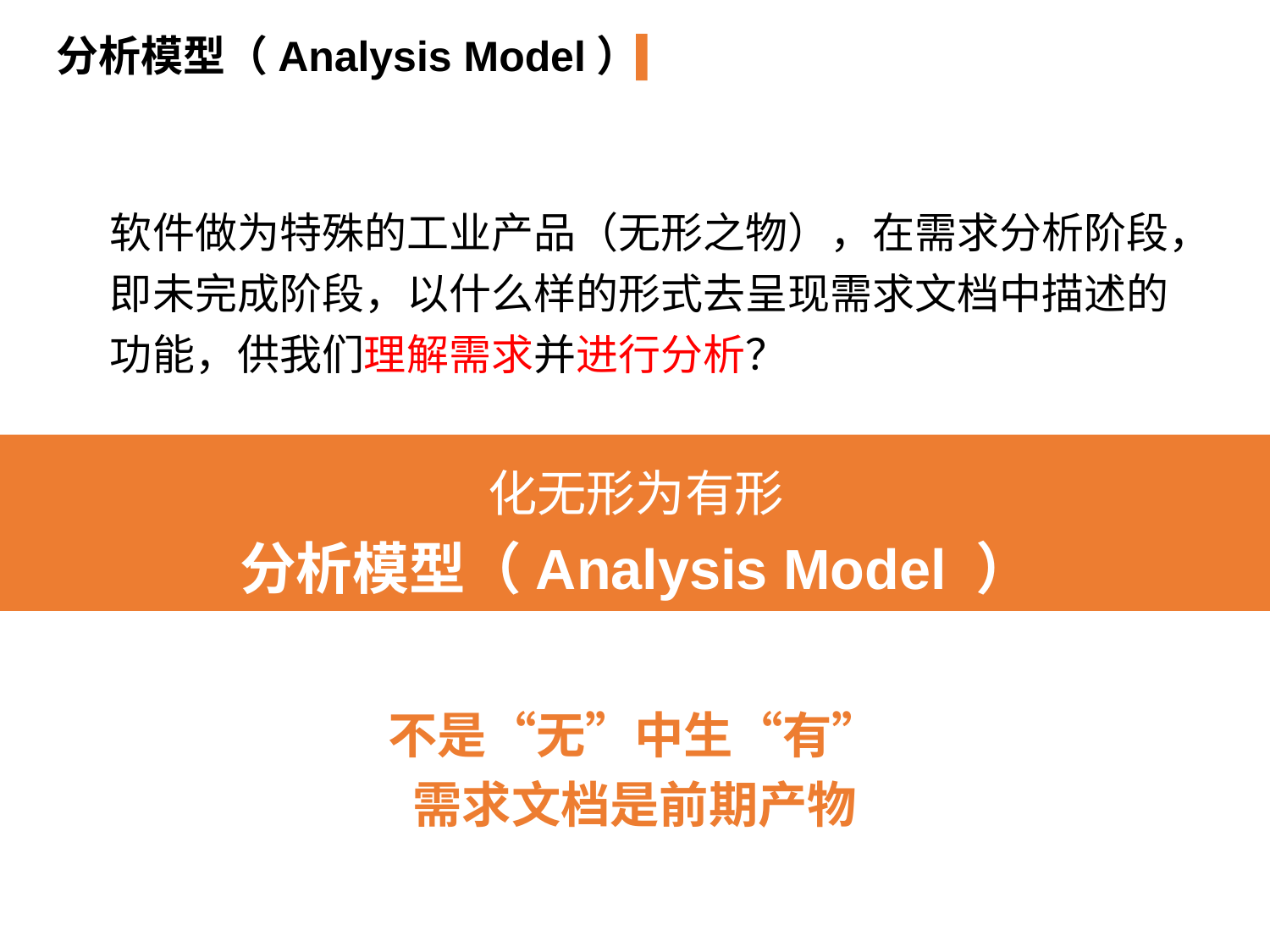

分析模型（Analysis Model）

软件做为特殊的工业产品（无形之物），在需求分析阶段，即未完成阶段，以什么样的形式去呈现需求文档中描述的功能，供我们理解需求并进行分析？

化无形为有形
分析模型（Analysis Model ）
不是“无”中生“有”
需求文档是前期产物